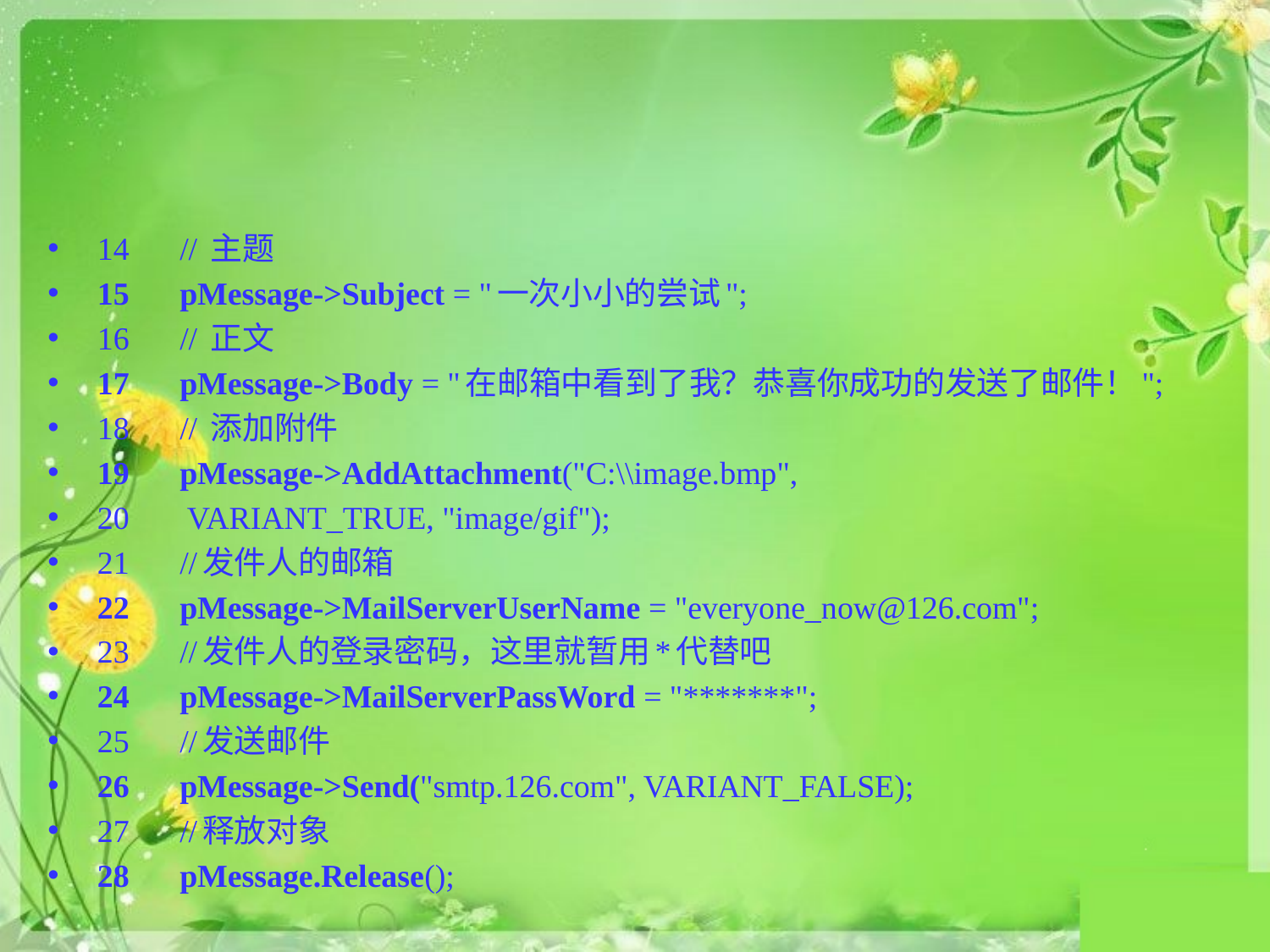

#
14	// 主题
15	pMessage->Subject = "一次小小的尝试";
16	// 正文
17	pMessage->Body = "在邮箱中看到了我？恭喜你成功的发送了邮件！";
18	// 添加附件
19	pMessage->AddAttachment("C:\\image.bmp",
20								 VARIANT_TRUE, "image/gif");
21	//发件人的邮箱
22	pMessage->MailServerUserName = "everyone_now@126.com";
23	//发件人的登录密码，这里就暂用*代替吧
24	pMessage->MailServerPassWord = "*******";
25	//发送邮件
26	pMessage->Send("smtp.126.com", VARIANT_FALSE);
27	//释放对象
28	pMessage.Release();